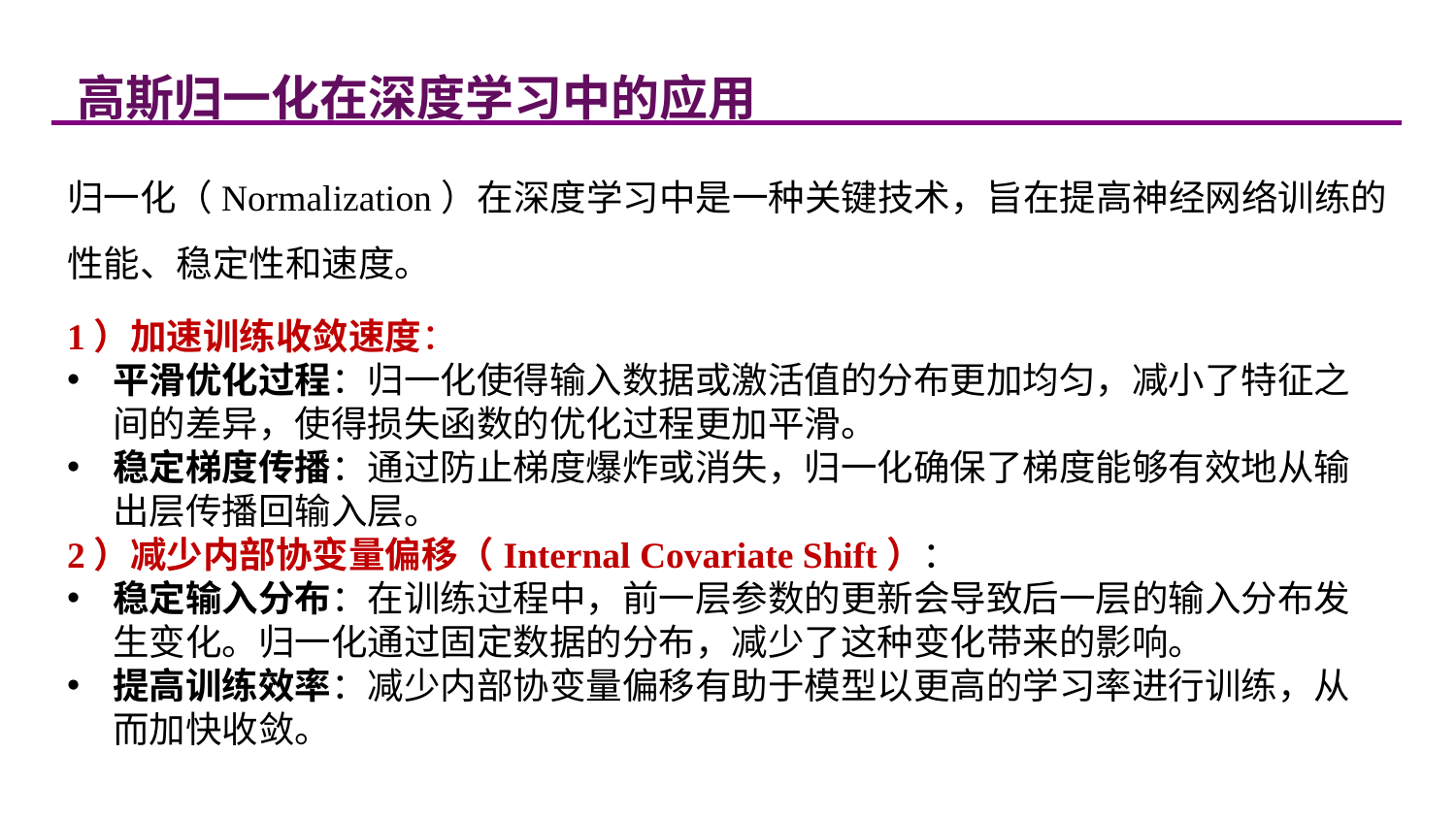

高斯归一化在深度学习中的应用
归一化（Normalization）在深度学习中是一种关键技术，旨在提高神经网络训练的性能、稳定性和速度。
1）加速训练收敛速度：
平滑优化过程：归一化使得输入数据或激活值的分布更加均匀，减小了特征之间的差异，使得损失函数的优化过程更加平滑。
稳定梯度传播：通过防止梯度爆炸或消失，归一化确保了梯度能够有效地从输出层传播回输入层。
2）减少内部协变量偏移（Internal Covariate Shift）：
稳定输入分布：在训练过程中，前一层参数的更新会导致后一层的输入分布发生变化。归一化通过固定数据的分布，减少了这种变化带来的影响。
提高训练效率：减少内部协变量偏移有助于模型以更高的学习率进行训练，从而加快收敛。